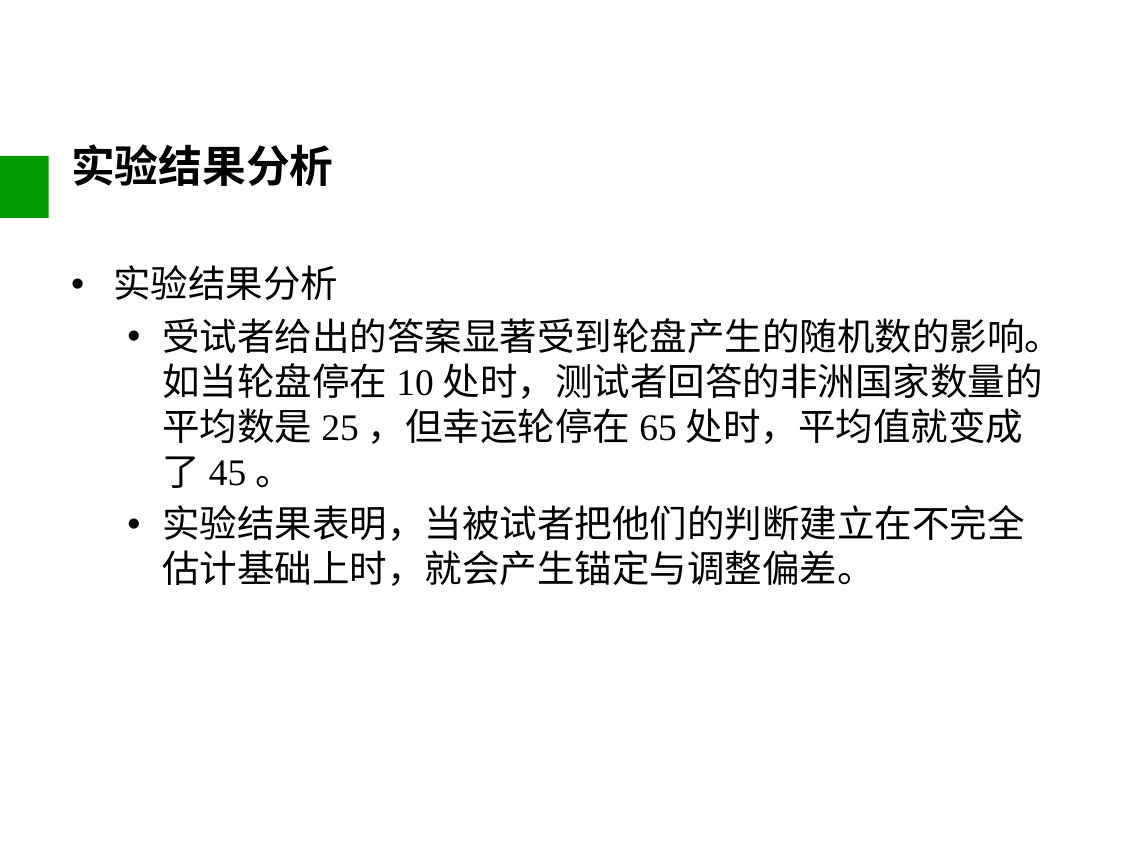

# 实验结果分析

实验结果分析
受试者给出的答案显著受到轮盘产生的随机数的影响。如当轮盘停在10处时，测试者回答的非洲国家数量的平均数是25，但幸运轮停在65处时，平均值就变成了45。
实验结果表明，当被试者把他们的判断建立在不完全估计基础上时，就会产生锚定与调整偏差。

44